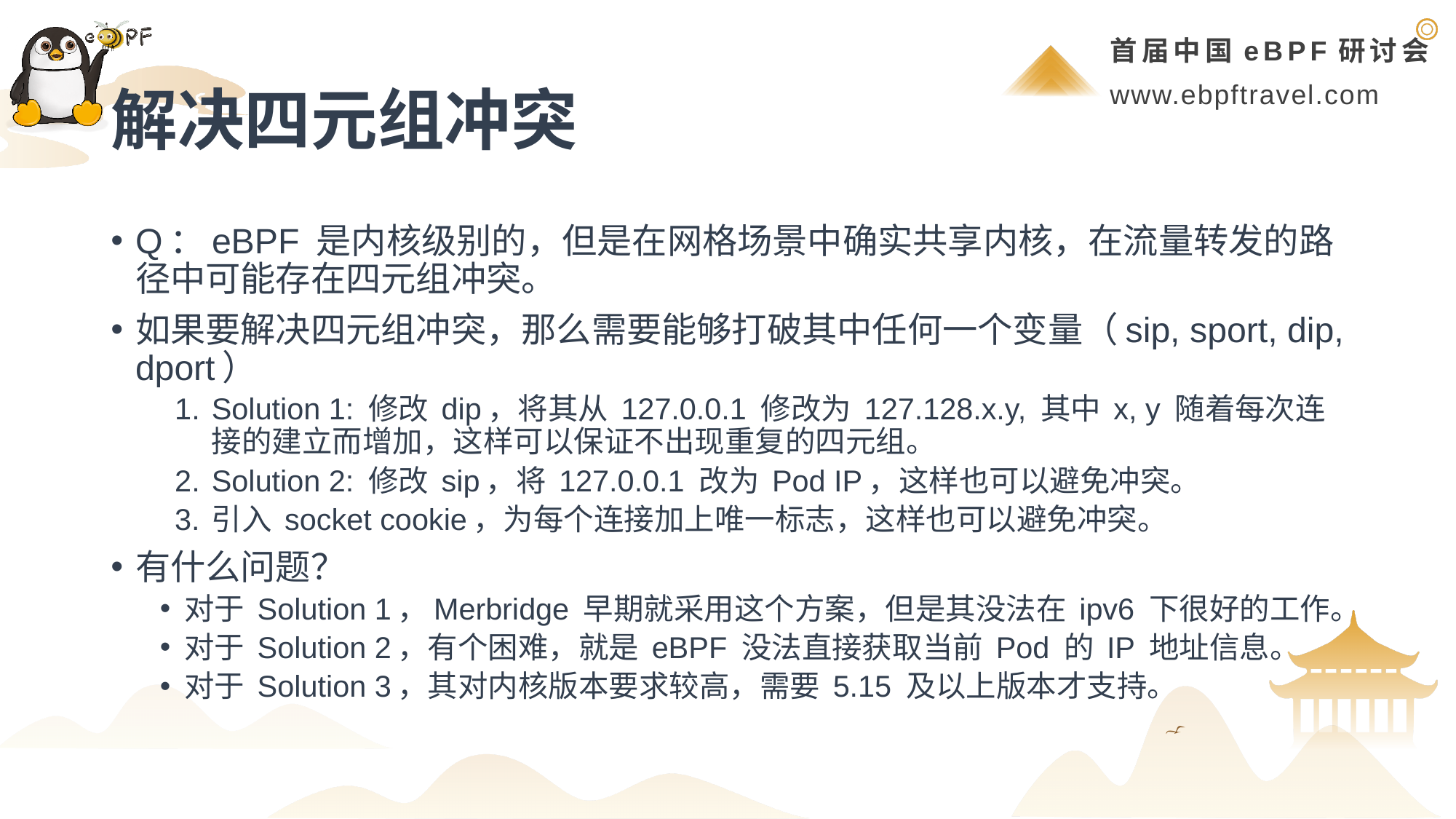

# 解决四元组冲突
Q：eBPF 是内核级别的，但是在网格场景中确实共享内核，在流量转发的路径中可能存在四元组冲突。
如果要解决四元组冲突，那么需要能够打破其中任何一个变量（sip, sport, dip, dport）
Solution 1: 修改 dip，将其从 127.0.0.1 修改为 127.128.x.y, 其中 x, y 随着每次连接的建立而增加，这样可以保证不出现重复的四元组。
Solution 2: 修改 sip，将 127.0.0.1 改为 Pod IP，这样也可以避免冲突。
引入 socket cookie，为每个连接加上唯一标志，这样也可以避免冲突。
有什么问题？
对于 Solution 1，Merbridge 早期就采用这个方案，但是其没法在 ipv6 下很好的工作。
对于 Solution 2，有个困难，就是 eBPF 没法直接获取当前 Pod 的 IP 地址信息。
对于 Solution 3，其对内核版本要求较高，需要 5.15 及以上版本才支持。